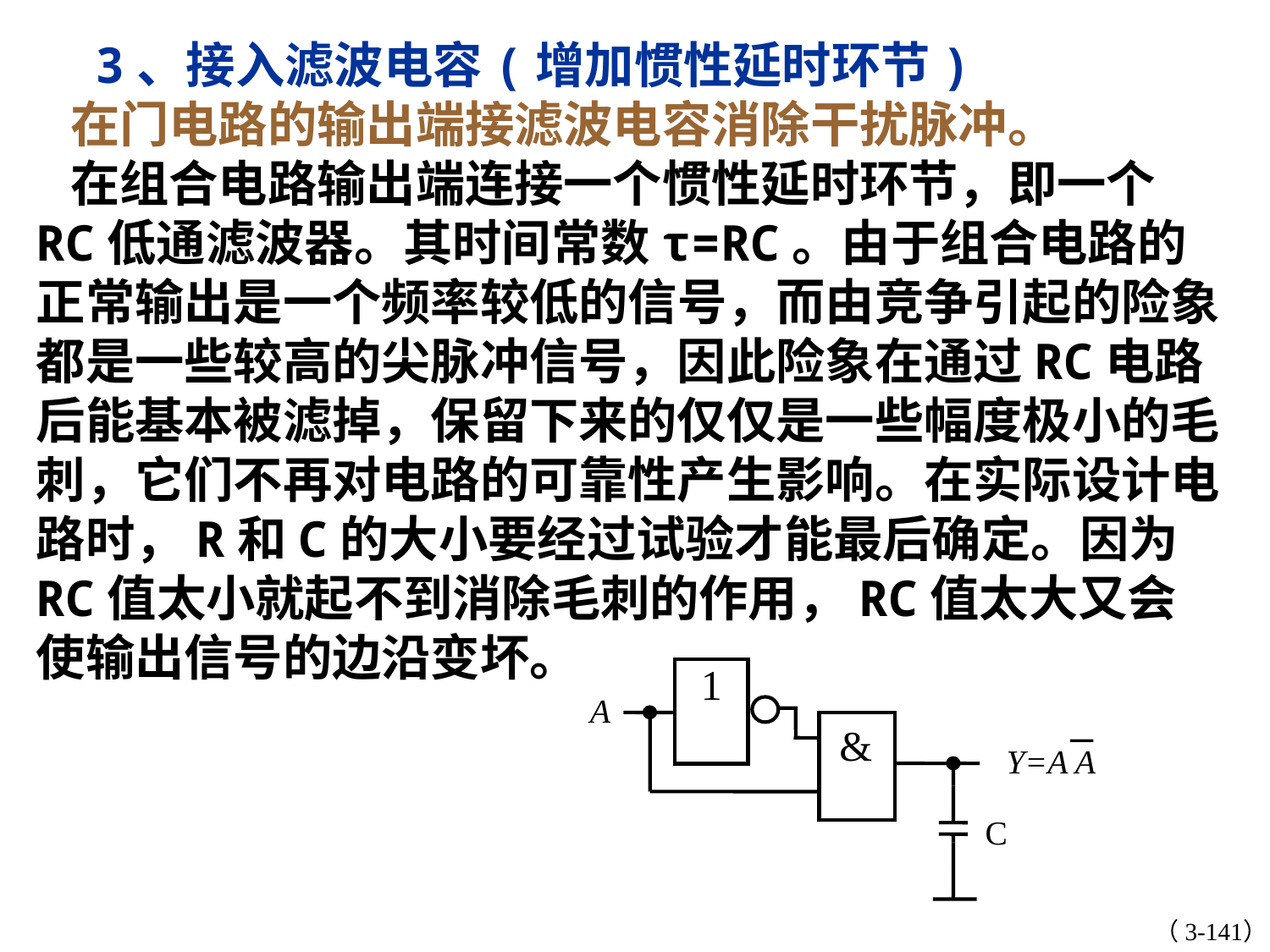

3、接入滤波电容(增加惯性延时环节)
  在门电路的输出端接滤波电容消除干扰脉冲。
  在组合电路输出端连接一个惯性延时环节，即一个RC低通滤波器。其时间常数τ=RC。由于组合电路的正常输出是一个频率较低的信号，而由竞争引起的险象都是一些较高的尖脉冲信号，因此险象在通过RC电路后能基本被滤掉，保留下来的仅仅是一些幅度极小的毛刺，它们不再对电路的可靠性产生影响。在实际设计电路时，R和C的大小要经过试验才能最后确定。因为RC值太小就起不到消除毛刺的作用，RC值太大又会使输出信号的边沿变坏。
1

A

&

Y=A A

C

（3-141）